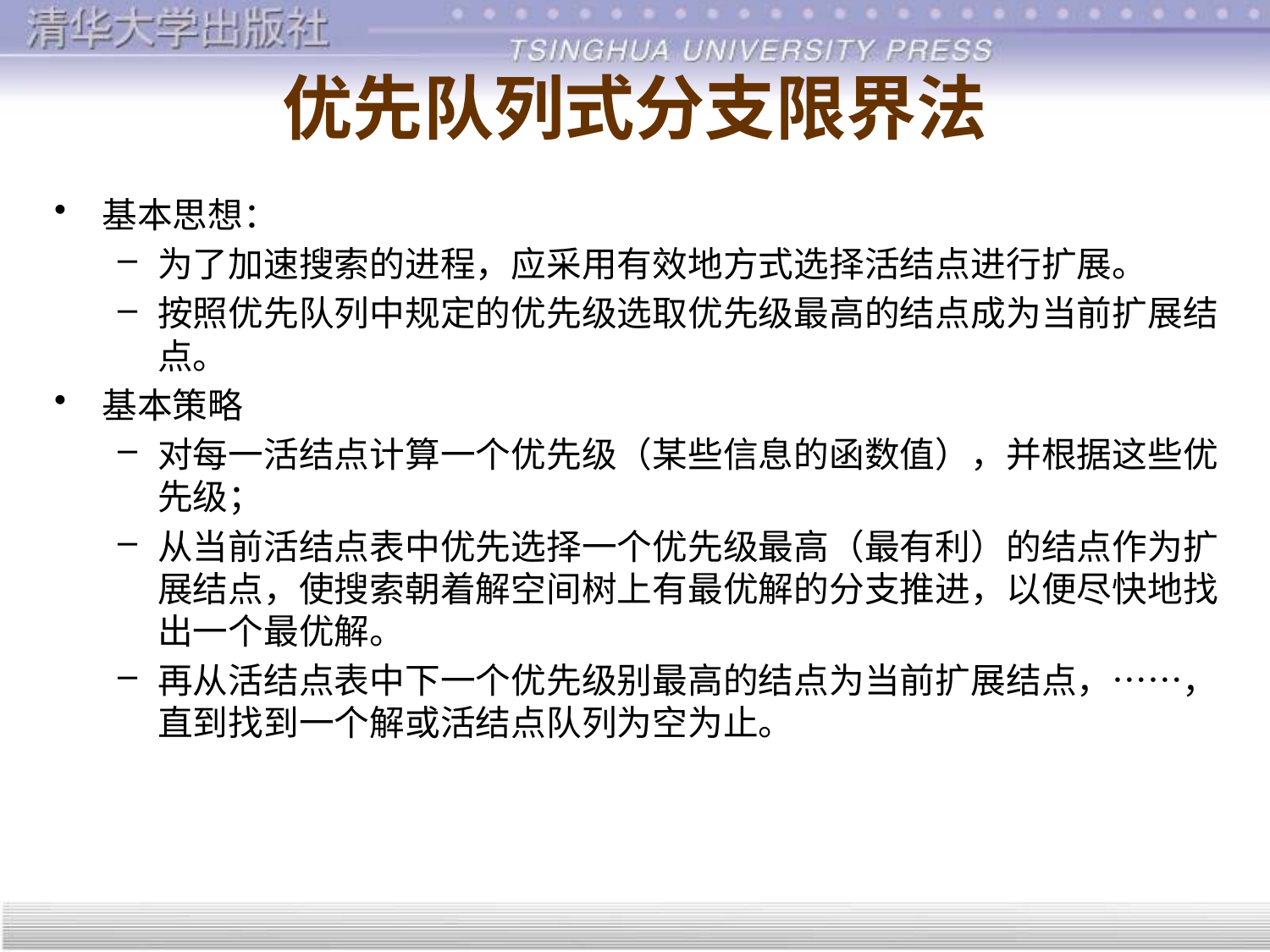

# 优先队列式分支限界法
基本思想：
为了加速搜索的进程，应采用有效地方式选择活结点进行扩展。
按照优先队列中规定的优先级选取优先级最高的结点成为当前扩展结点。
基本策略
对每一活结点计算一个优先级（某些信息的函数值），并根据这些优先级；
从当前活结点表中优先选择一个优先级最高（最有利）的结点作为扩展结点，使搜索朝着解空间树上有最优解的分支推进，以便尽快地找出一个最优解。
再从活结点表中下一个优先级别最高的结点为当前扩展结点，……，直到找到一个解或活结点队列为空为止。